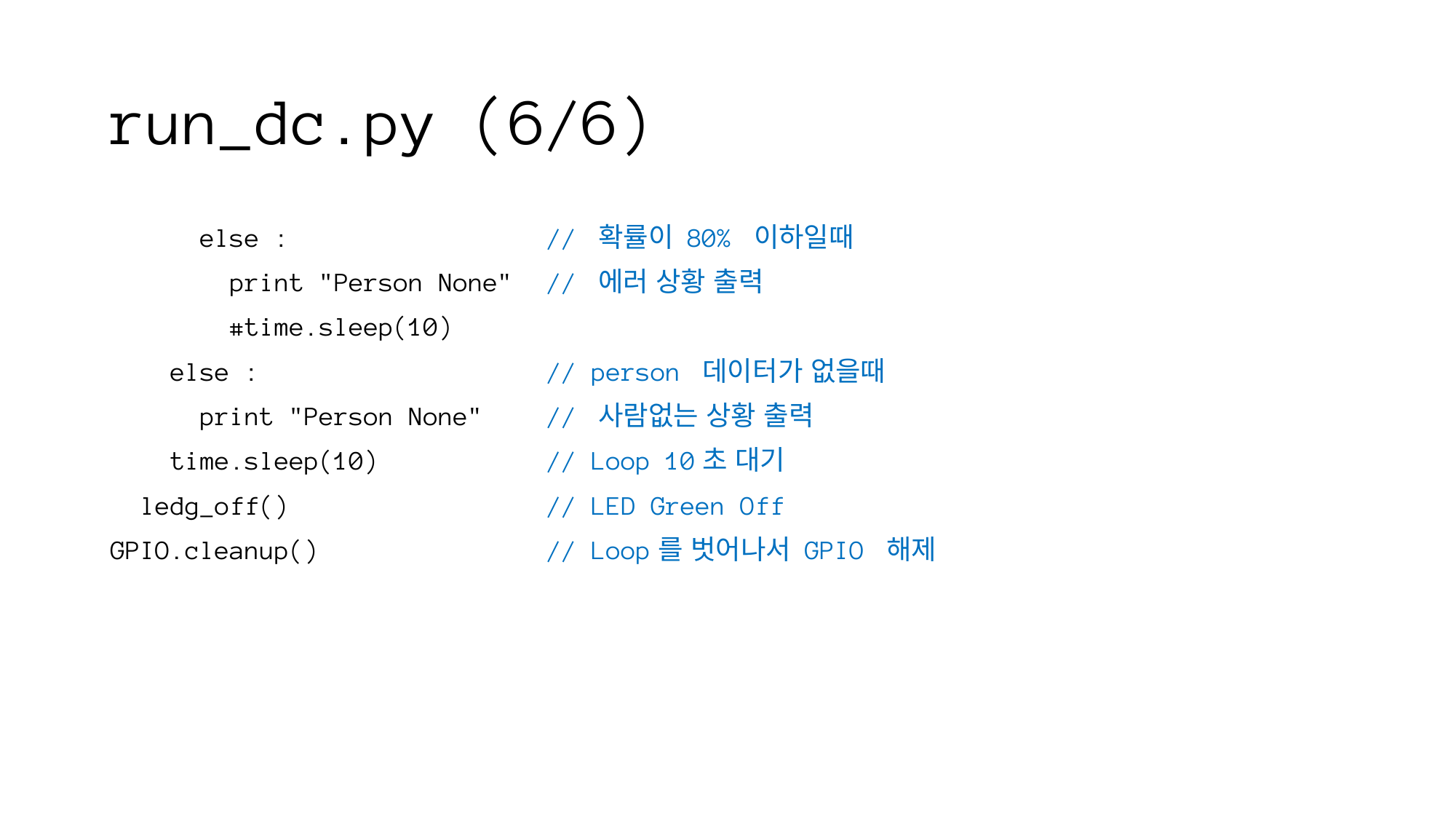

# run_dc.py (6/6)
      else :
        print "Person None"
        #time.sleep(10)
    else :
      print "Person None"
    time.sleep(10)
  ledg_off()
GPIO.cleanup()

// 확률이 80% 이하일때
// 에러 상황 출력

// person 데이터가 없을때
// 사람없는 상황 출력
// Loop 10초 대기
// LED Green Off
// Loop를 벗어나서 GPIO 해제